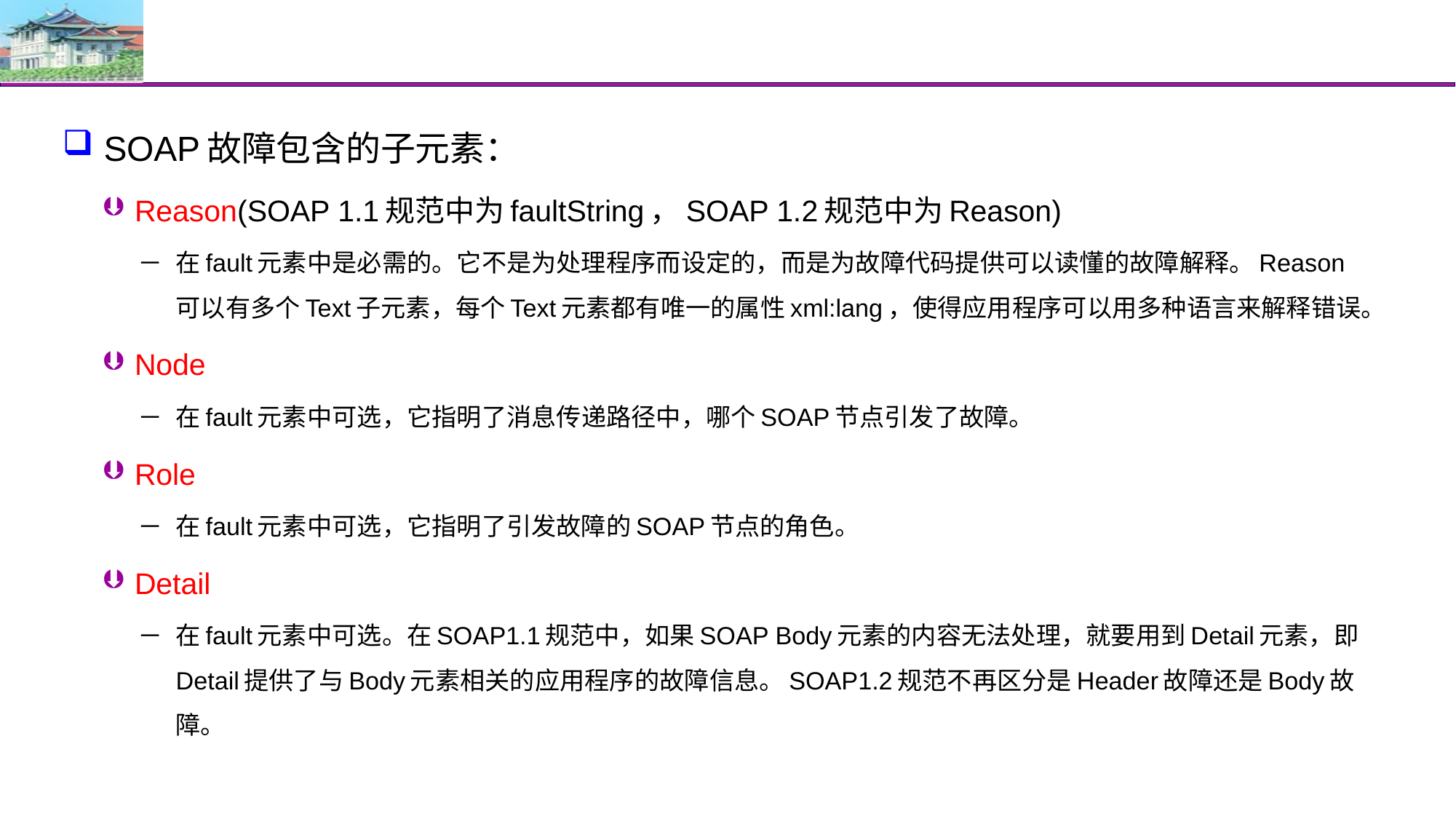

#
SOAP故障包含的子元素：
Reason(SOAP 1.1规范中为faultString，SOAP 1.2规范中为Reason)
在fault元素中是必需的。它不是为处理程序而设定的，而是为故障代码提供可以读懂的故障解释。Reason可以有多个Text子元素，每个Text元素都有唯一的属性xml:lang，使得应用程序可以用多种语言来解释错误。
Node
在fault元素中可选，它指明了消息传递路径中，哪个SOAP节点引发了故障。
Role
在fault元素中可选，它指明了引发故障的SOAP节点的角色。
Detail
在fault元素中可选。在SOAP1.1规范中，如果SOAP Body元素的内容无法处理，就要用到Detail元素，即Detail提供了与Body元素相关的应用程序的故障信息。SOAP1.2规范不再区分是Header故障还是Body故障。